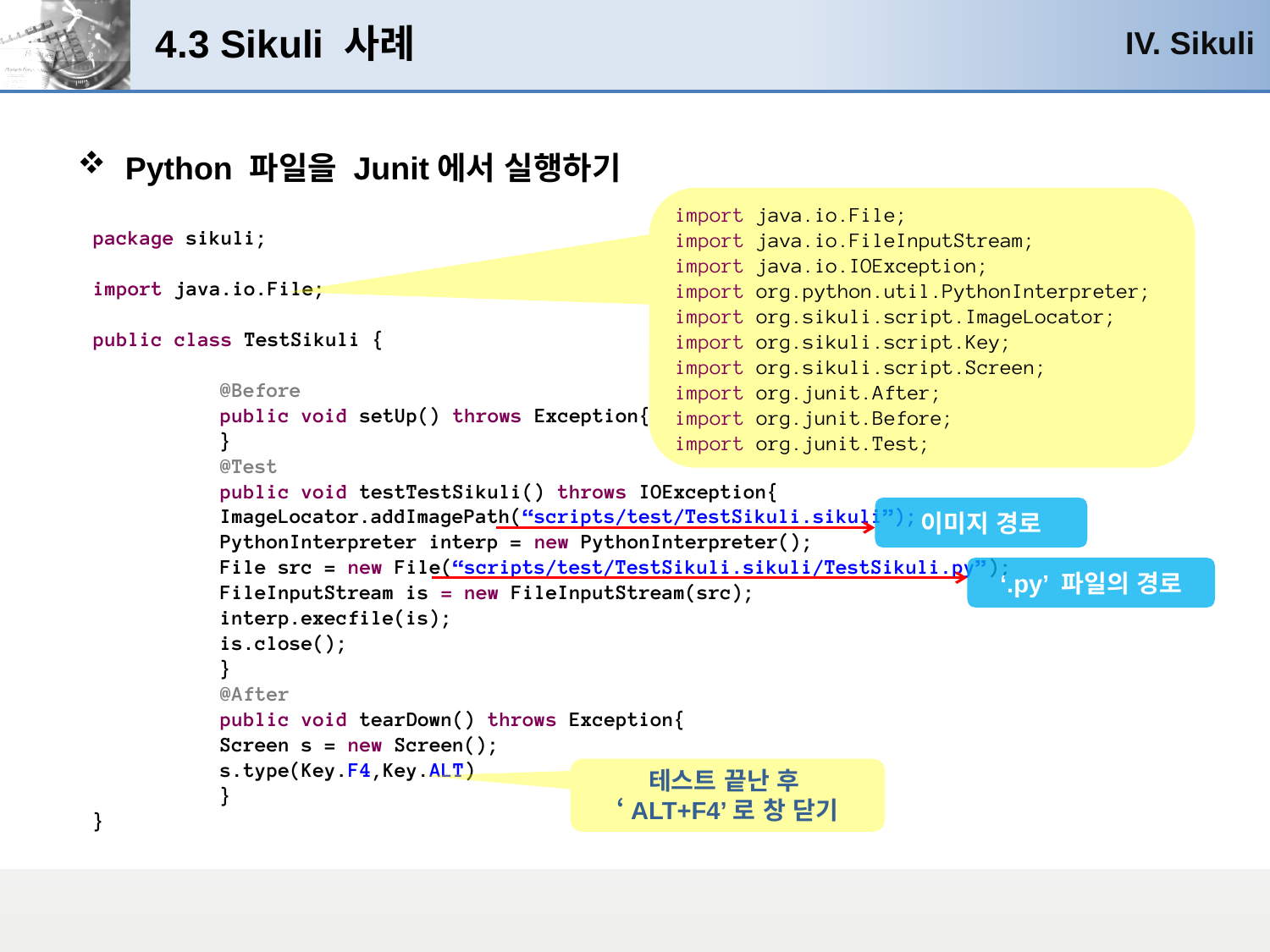

# 4.3 Sikuli 사례
IV. Sikuli
Python 파일을 Junit에서 실행하기

import java.io.File;
import java.io.FileInputStream;
import java.io.IOException;
import org.python.util.PythonInterpreter;
import org.sikuli.script.ImageLocator;
import org.sikuli.script.Key;
import org.sikuli.script.Screen;
import org.junit.After;
import org.junit.Before;
import org.junit.Test;
package sikuli;

import java.io.File;

public class TestSikuli {

	@Before
	public void setUp() throws Exception{
	}
	@Test
	public void testTestSikuli() throws IOException{
	ImageLocator.addImagePath(“scripts/test/TestSikuli.sikuli”);
	PythonInterpreter interp = new PythonInterpreter();
	File src = new File(“scripts/test/TestSikuli.sikuli/TestSikuli.py”);
	FileInputStream is = new FileInputStream(src);
	interp.execfile(is);
	is.close();
	}
	@After
	public void tearDown() throws Exception{
	Screen s = new Screen();
	s.type(Key.F4,Key.ALT)
	}
}
이미지 경로
‘.py’ 파일의 경로
테스트 끝난 후
‘ALT+F4’로 창 닫기